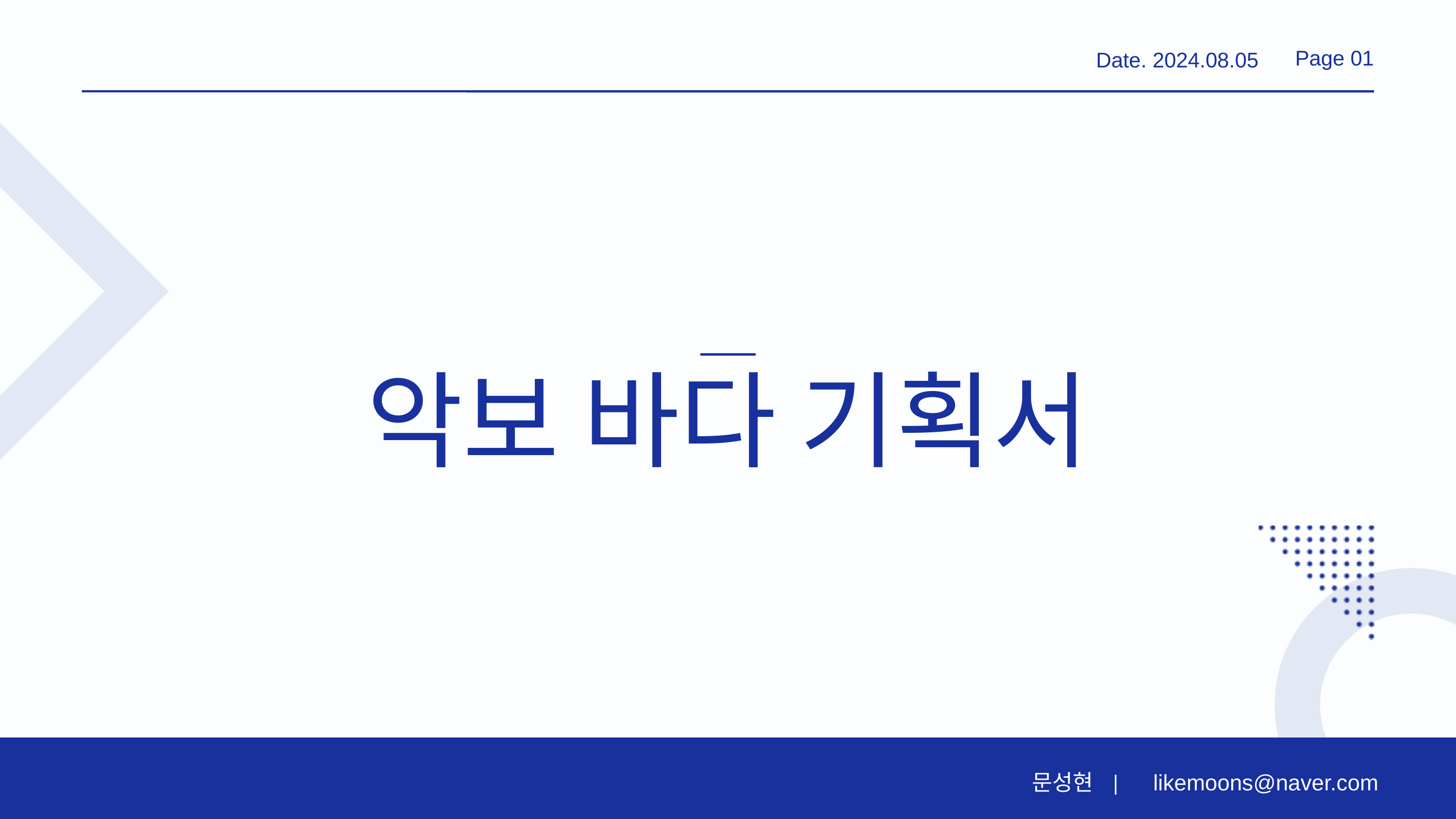

Page 01
Date. 2024.08.05

악보 바다 기획서

문성현
likemoons@naver.com